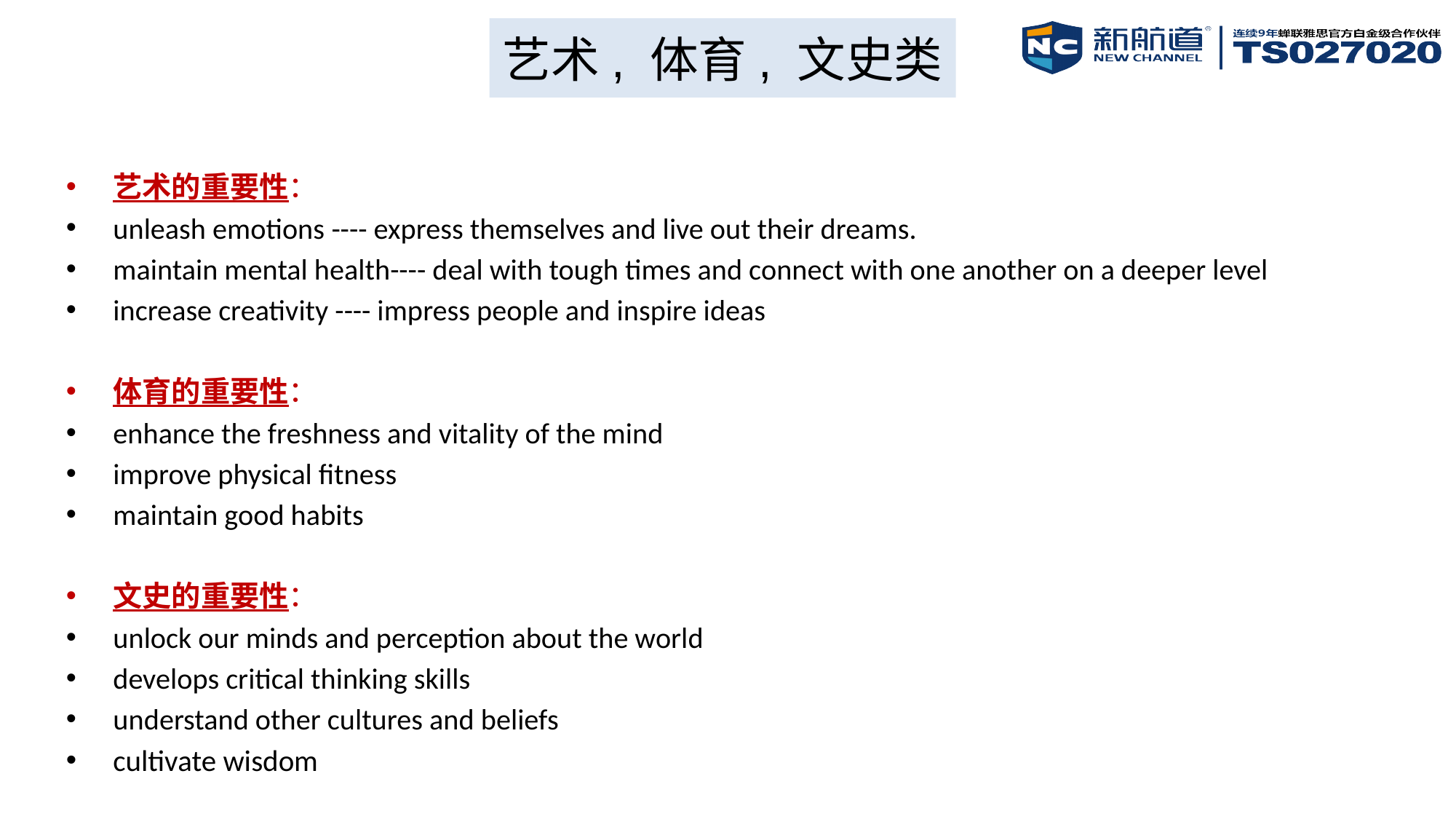

# 艺术, 体育, 文史类
艺术的重要性：
unleash emotions ---- express themselves and live out their dreams.
maintain mental health---- deal with tough times and connect with one another on a deeper level
increase creativity ---- impress people and inspire ideas

体育的重要性：
enhance the freshness and vitality of the mind
improve physical fitness
maintain good habits

文史的重要性：
unlock our minds and perception about the world
develops critical thinking skills
understand other cultures and beliefs
cultivate wisdom